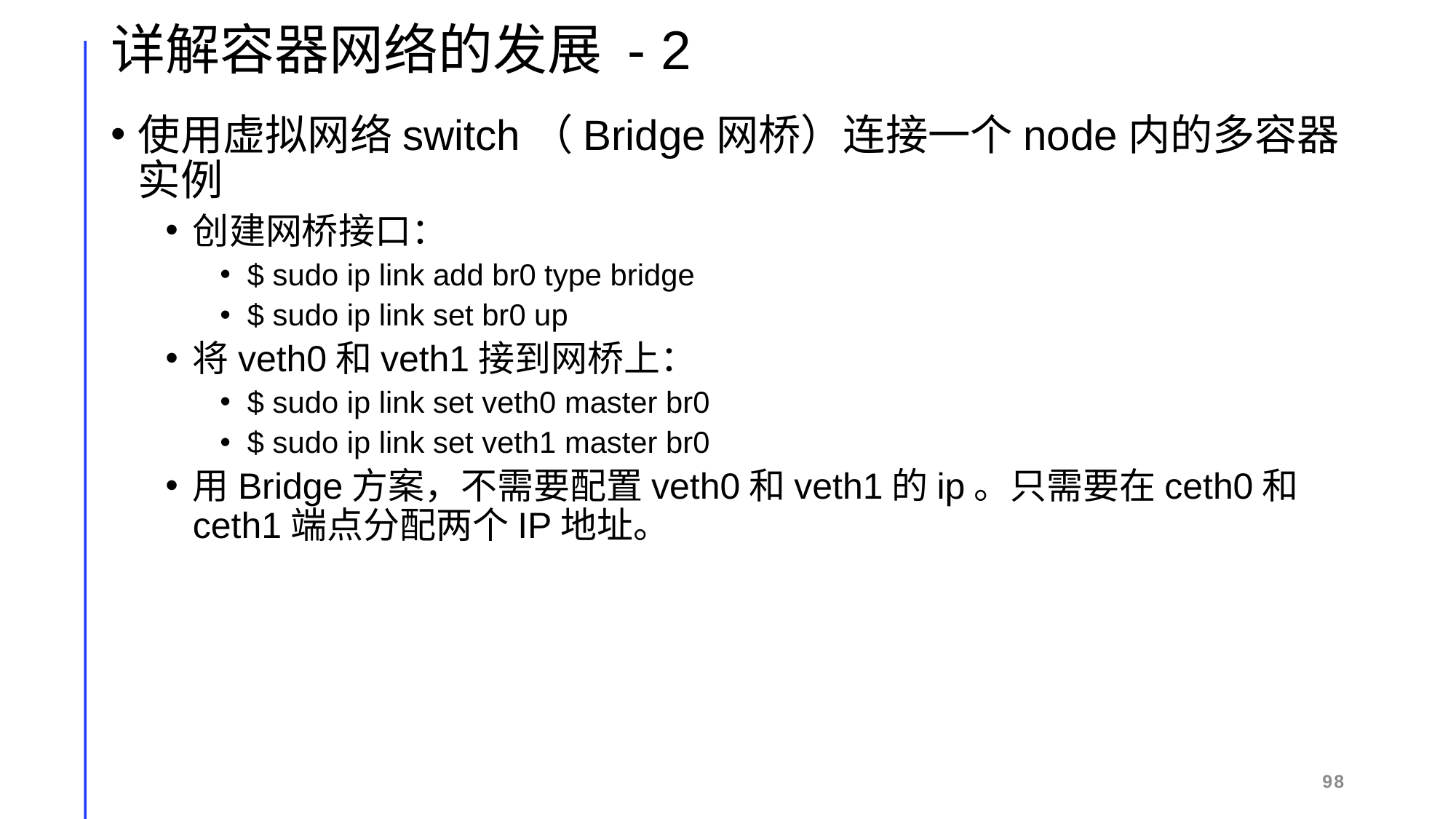

# 详解容器网络的发展 - 2
使用虚拟网络switch（Bridge网桥）连接一个node内的多容器实例
创建网桥接口：
$ sudo ip link add br0 type bridge
$ sudo ip link set br0 up
将veth0和veth1接到网桥上：
$ sudo ip link set veth0 master br0
$ sudo ip link set veth1 master br0
用Bridge方案，不需要配置veth0和veth1的ip。只需要在ceth0和ceth1端点分配两个IP地址。
98